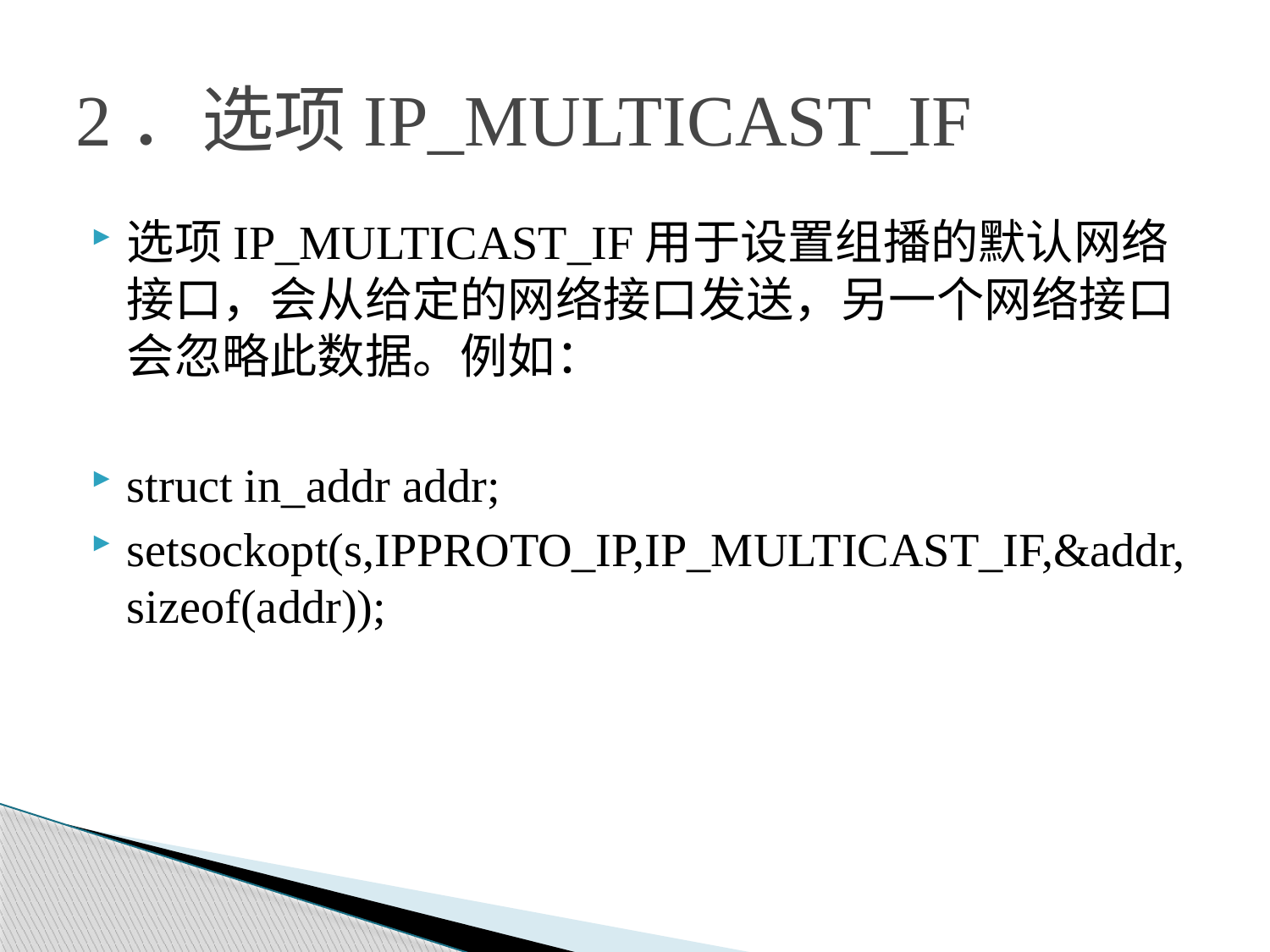

# 2．选项IP_MULTICAST_IF
选项IP_MULTICAST_IF用于设置组播的默认网络接口，会从给定的网络接口发送，另一个网络接口会忽略此数据。例如：

struct in_addr addr;
setsockopt(s,IPPROTO_IP,IP_MULTICAST_IF,&addr,sizeof(addr));